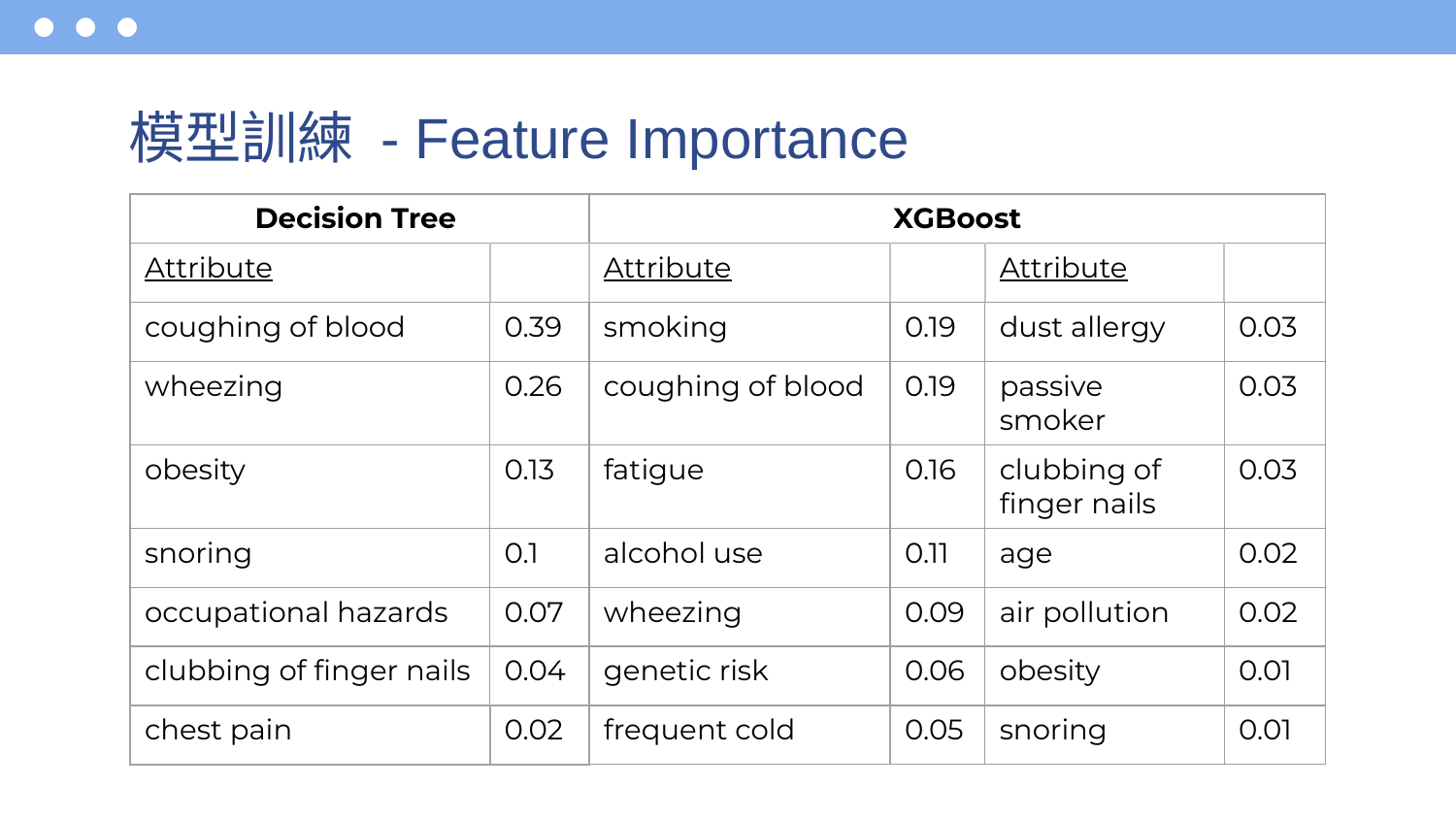

# 模型訓練 - Feature Importance
| Decision Tree |  | XGBoost |  |  |  |
| --- | --- | --- | --- | --- | --- |
| Attribute |  | Attribute |  | Attribute |  |
| coughing of blood | 0.39 | smoking | 0.19 | dust allergy | 0.03 |
| wheezing | 0.26 | coughing of blood | 0.19 | passive smoker | 0.03 |
| obesity | 0.13 | fatigue | 0.16 | clubbing of finger nails | 0.03 |
| snoring | 0.1 | alcohol use | 0.11 | age | 0.02 |
| occupational hazards | 0.07 | wheezing | 0.09 | air pollution | 0.02 |
| clubbing of finger nails | 0.04 | genetic risk | 0.06 | obesity | 0.01 |
| chest pain | 0.02 | frequent cold | 0.05 | snoring | 0.01 |